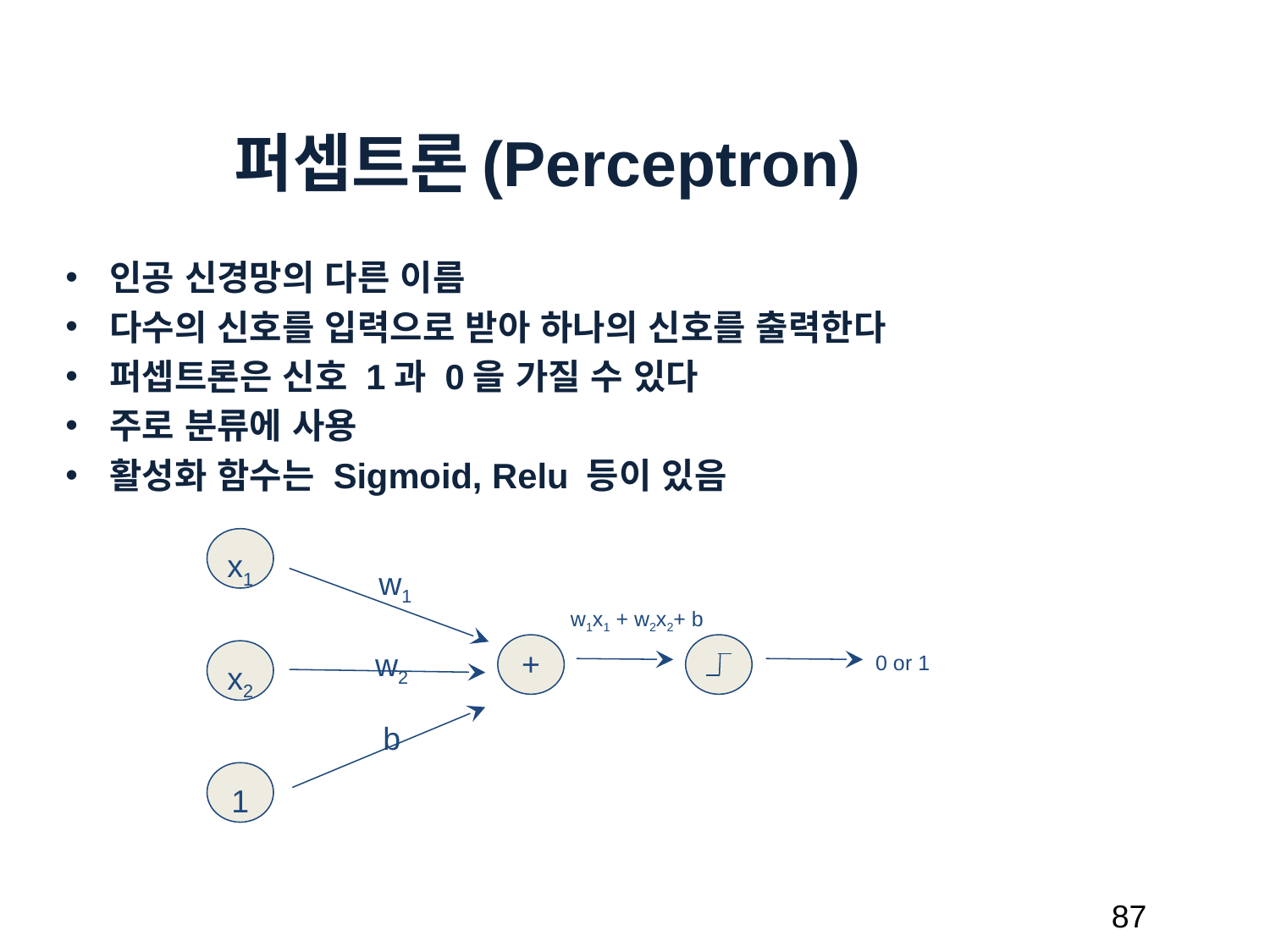

퍼셉트론(Perceptron)
인공 신경망의 다른 이름
다수의 신호를 입력으로 받아 하나의 신호를 출력한다
퍼셉트론은 신호 1과 0을 가질 수 있다
주로 분류에 사용
활성화 함수는 Sigmoid, Relu 등이 있음
x1

w1
w1x1 + w2x2+ b
+
w2
0 or 1

x2

b

1